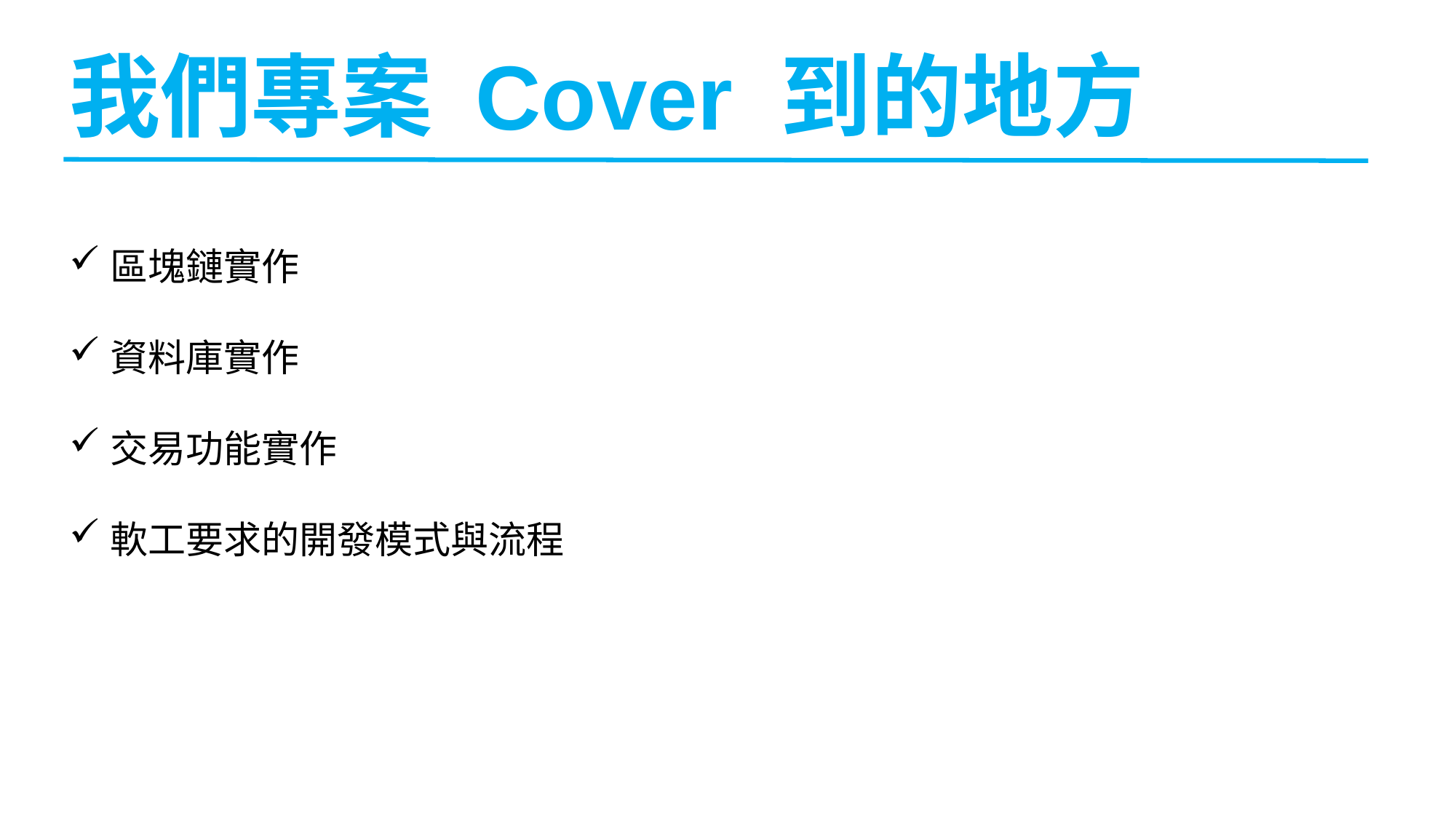

我們專案 Cover 到的地方

區塊鏈實作

資料庫實作

交易功能實作

軟工要求的開發模式與流程